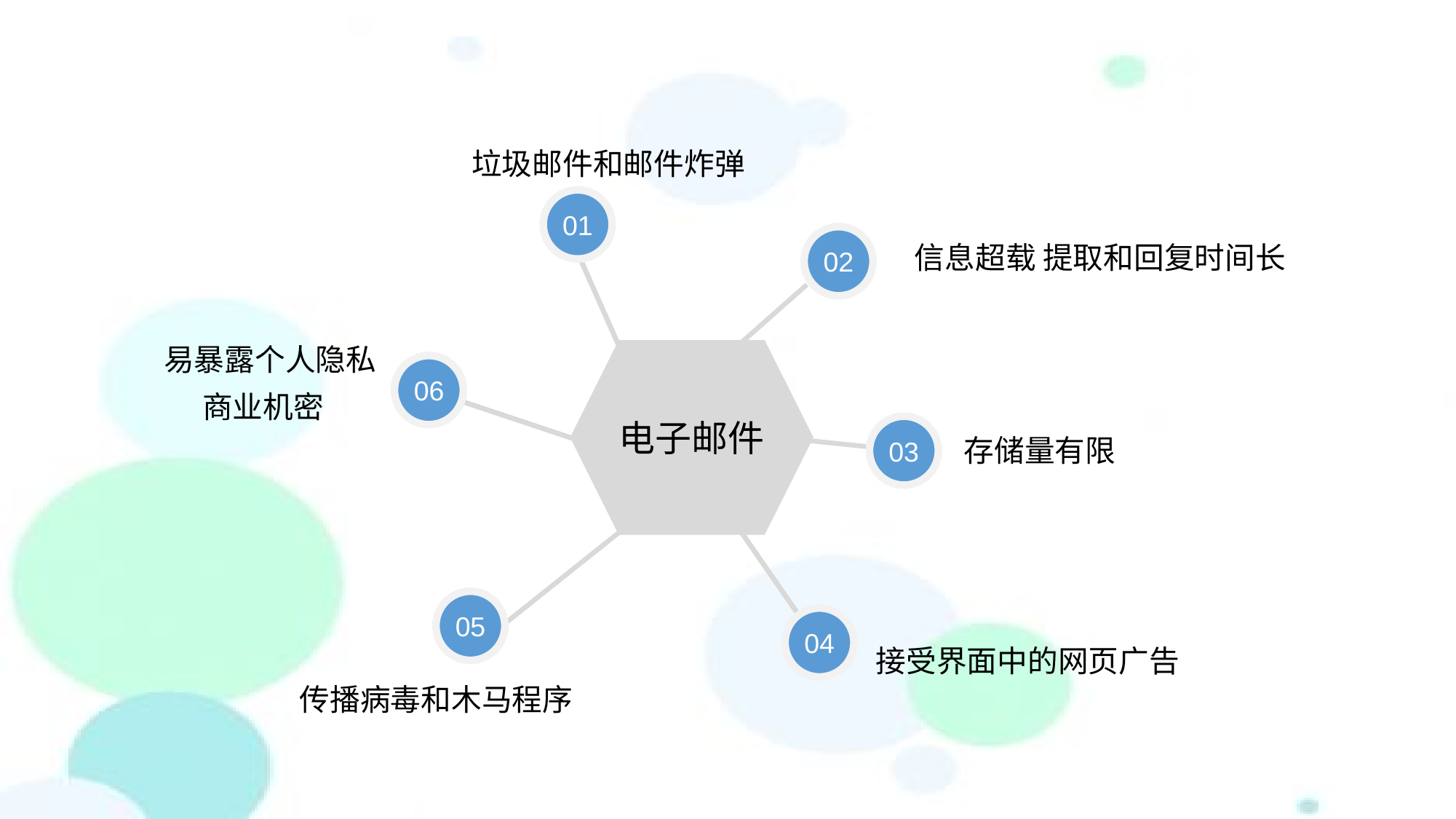

垃圾邮件和邮件炸弹
01
信息超载 提取和回复时间长
02

 易暴露个人隐私
商业机密
电子邮件
06
03
存储量有限

↓
↓

05
04
接受界面中的网页广告

传播病毒和木马程序